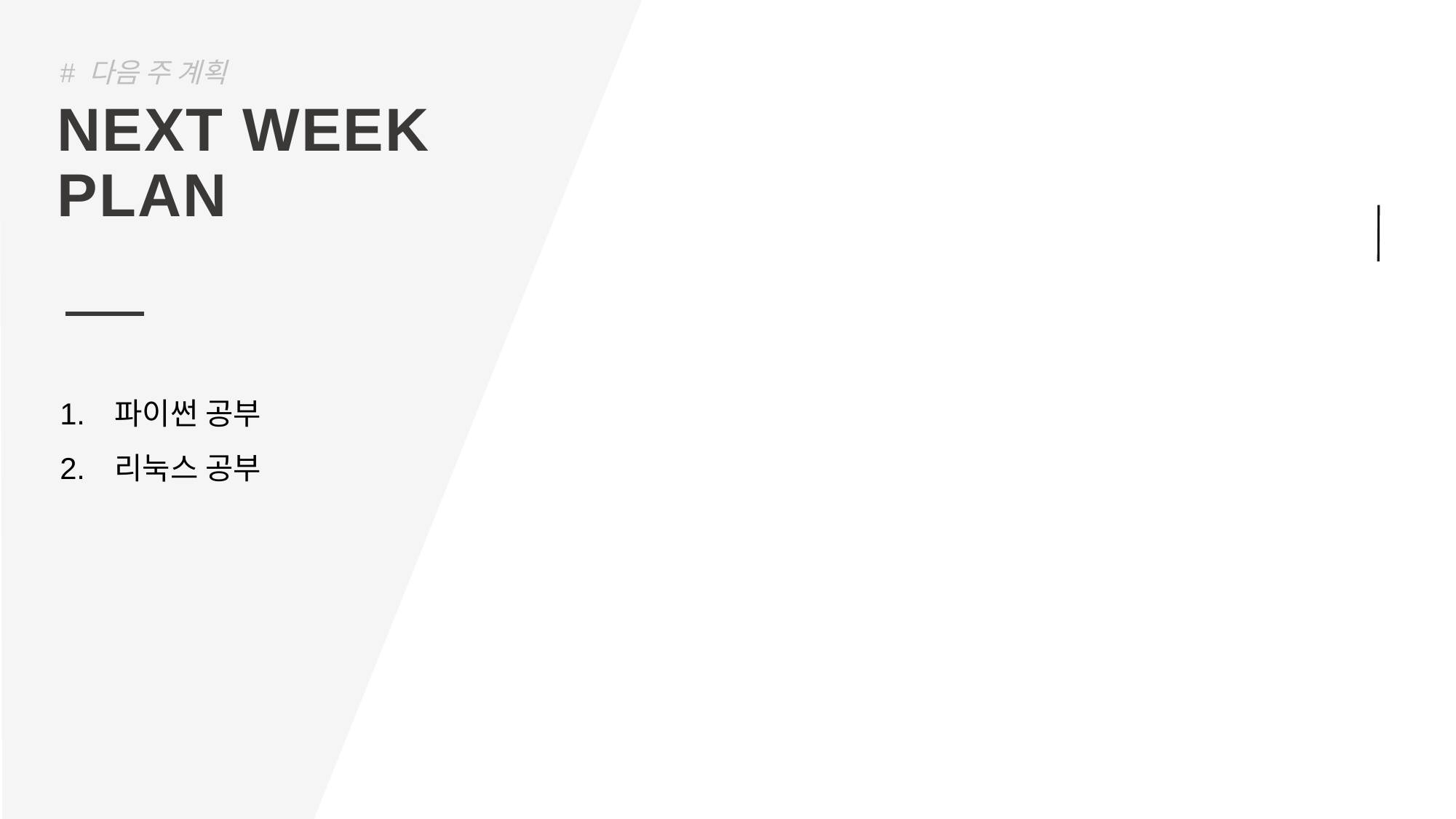

# 다음 주 계획
NEXT WEEK
PLAN
69

파이썬 공부
리눅스 공부